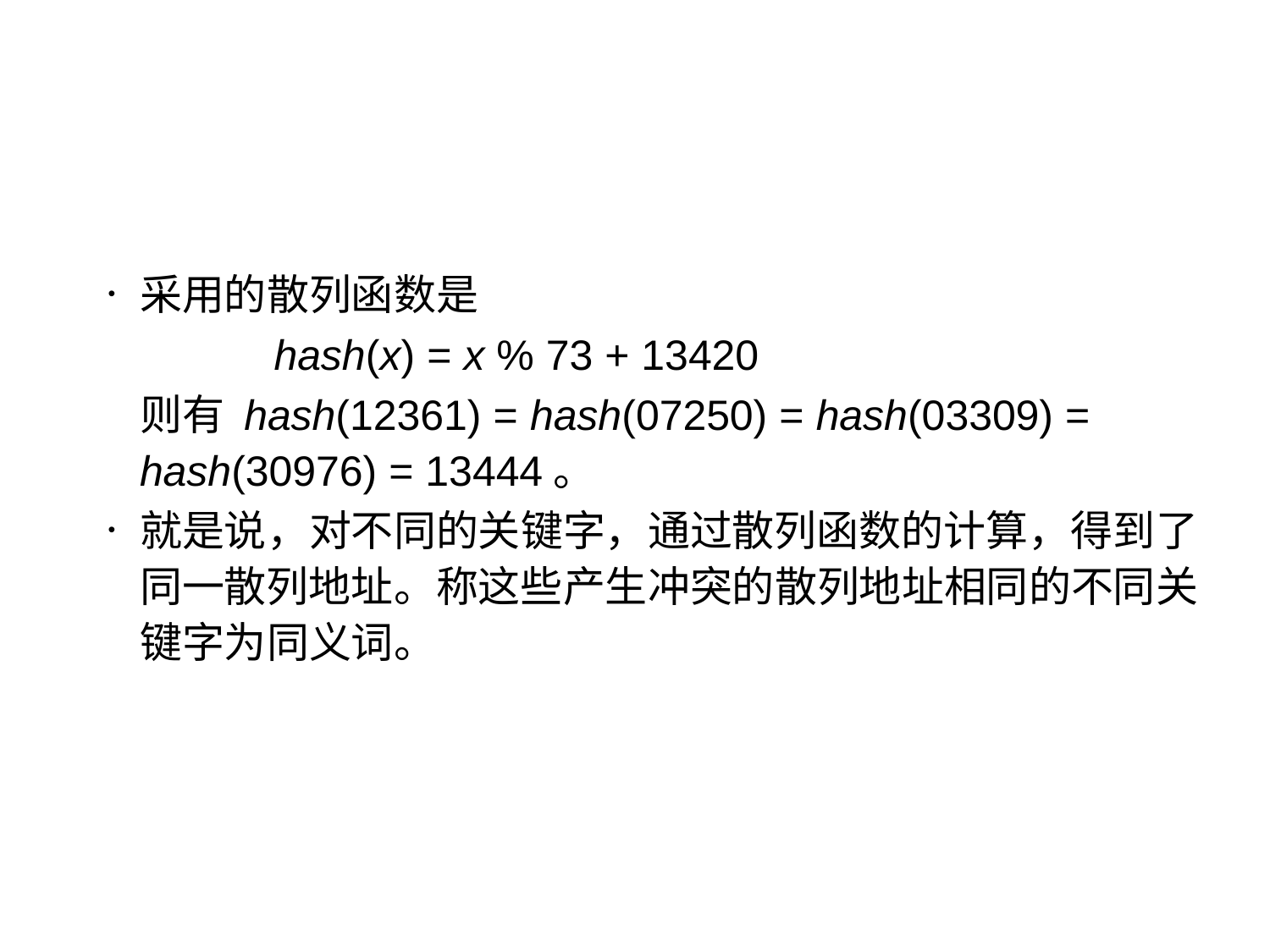

采用的散列函数是
              hash(x) = x % 73 + 13420
	则有 hash(12361) = hash(07250) = hash(03309) = hash(30976) = 13444。
就是说，对不同的关键字，通过散列函数的计算，得到了同一散列地址。称这些产生冲突的散列地址相同的不同关键字为同义词。